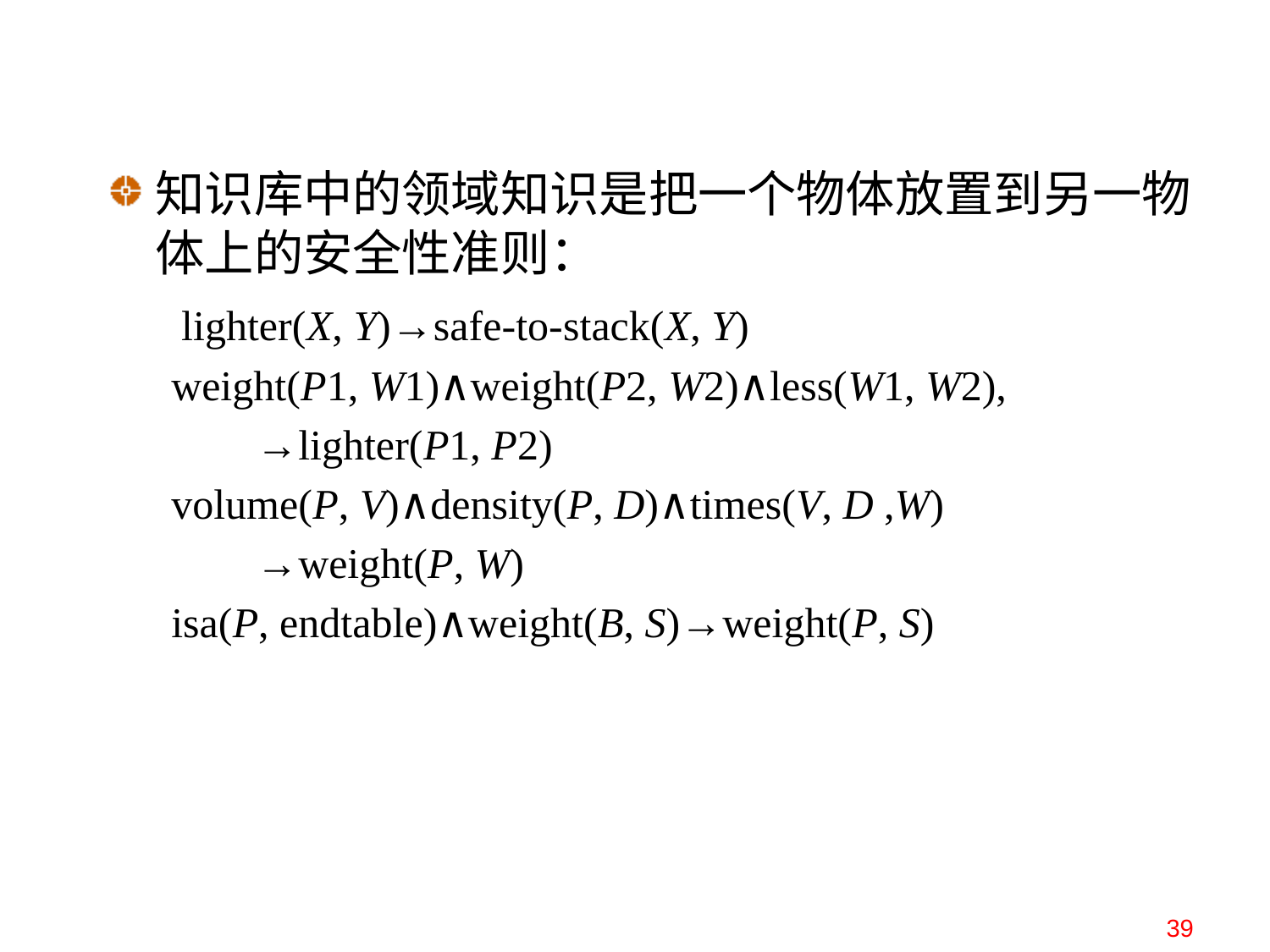

知识库中的领域知识是把一个物体放置到另一物体上的安全性准则：
      lighter(X, Y)→safe-to-stack(X, Y)
      weight(P1, W1)∧weight(P2, W2)∧less(W1, W2),
              →lighter(P1, P2)
      volume(P, V)∧density(P, D)∧times(V, D ,W)
              →weight(P, W)
      isa(P, endtable)∧weight(B, S)→weight(P, S)

39